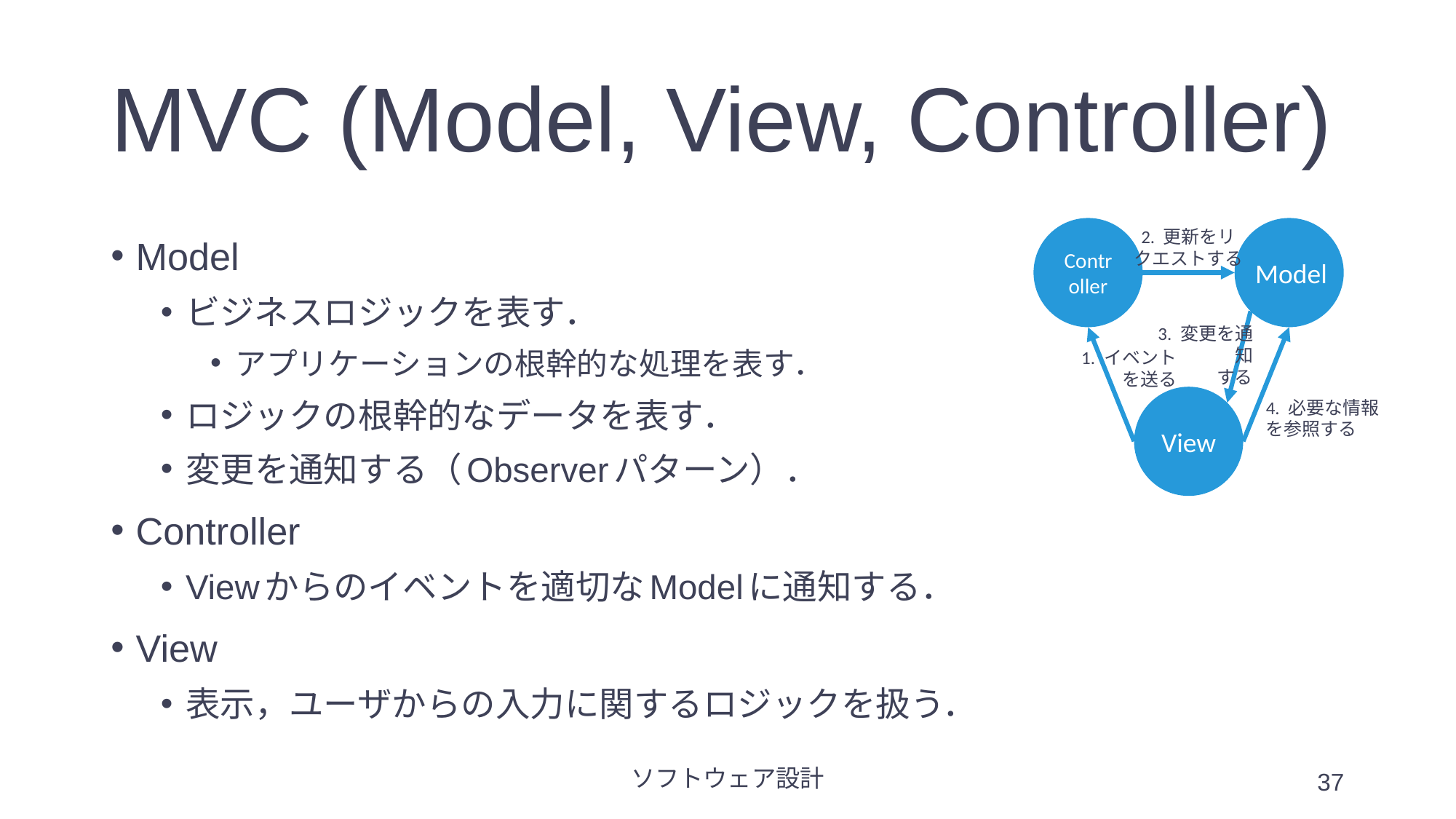

# MVC (Model, View, Controller)
Model
ビジネスロジックを表す．
アプリケーションの根幹的な処理を表す．
ロジックの根幹的なデータを表す．
変更を通知する（Observerパターン）．
Controller
Viewからのイベントを適切なModelに通知する．
View
表示，ユーザからの入力に関するロジックを扱う．
Controller

2. 更新をリクエストする
Model
3. 変更を通知
する
1. イベント
を送る
View
4. 必要な情報を参照する
ソフトウェア設計
37